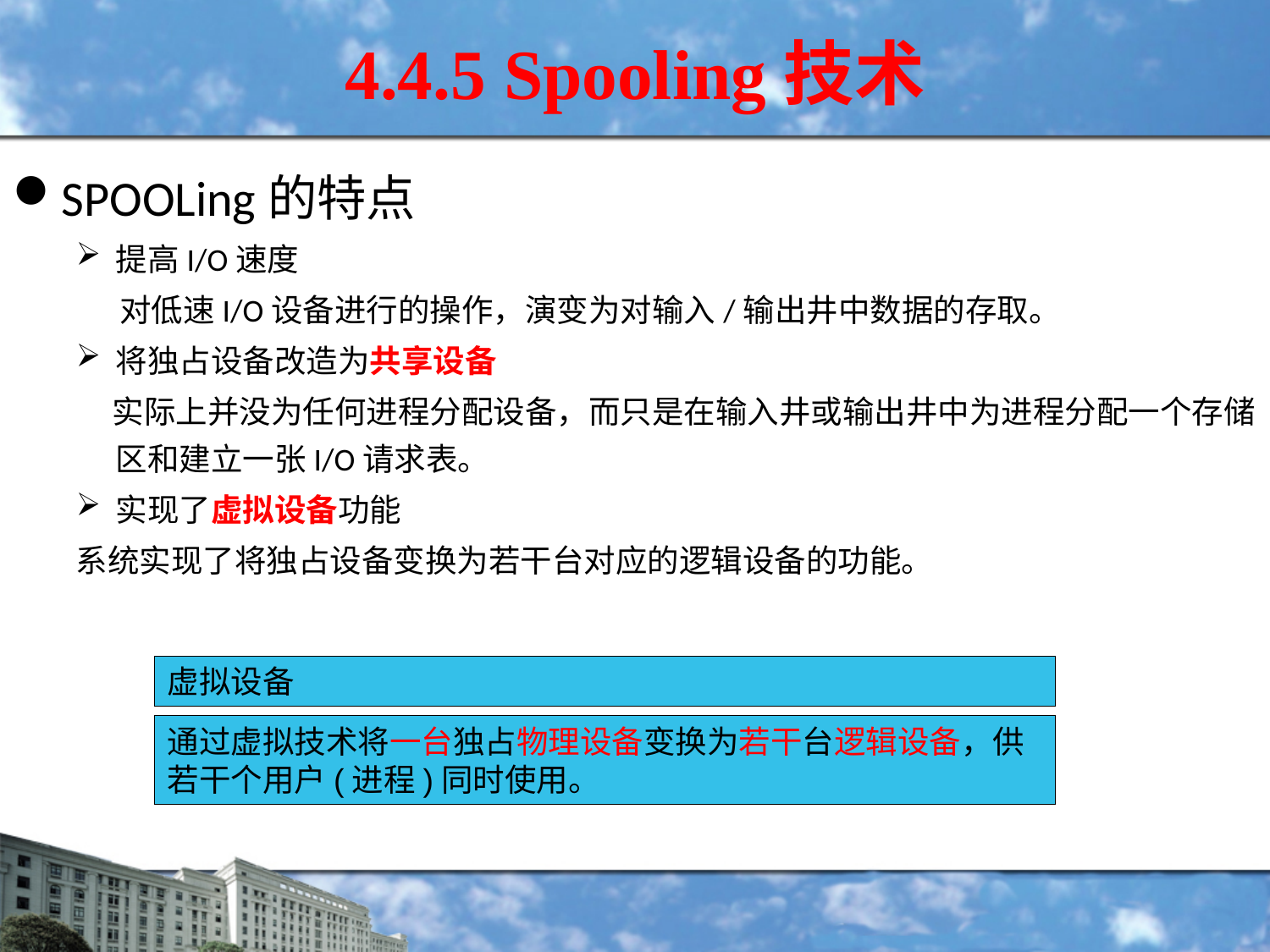

# 4.4.5 Spooling技术
SPOOLing的特点
提高I/O速度
     对低速I/O设备进行的操作，演变为对输入/输出井中数据的存取。
将独占设备改造为共享设备
    实际上并没为任何进程分配设备，而只是在输入井或输出井中为进程分配一个存储区和建立一张I/O请求表。
实现了虚拟设备功能
系统实现了将独占设备变换为若干台对应的逻辑设备的功能。
虚拟设备
通过虚拟技术将一台独占物理设备变换为若干台逻辑设备，供若干个用户(进程)同时使用。